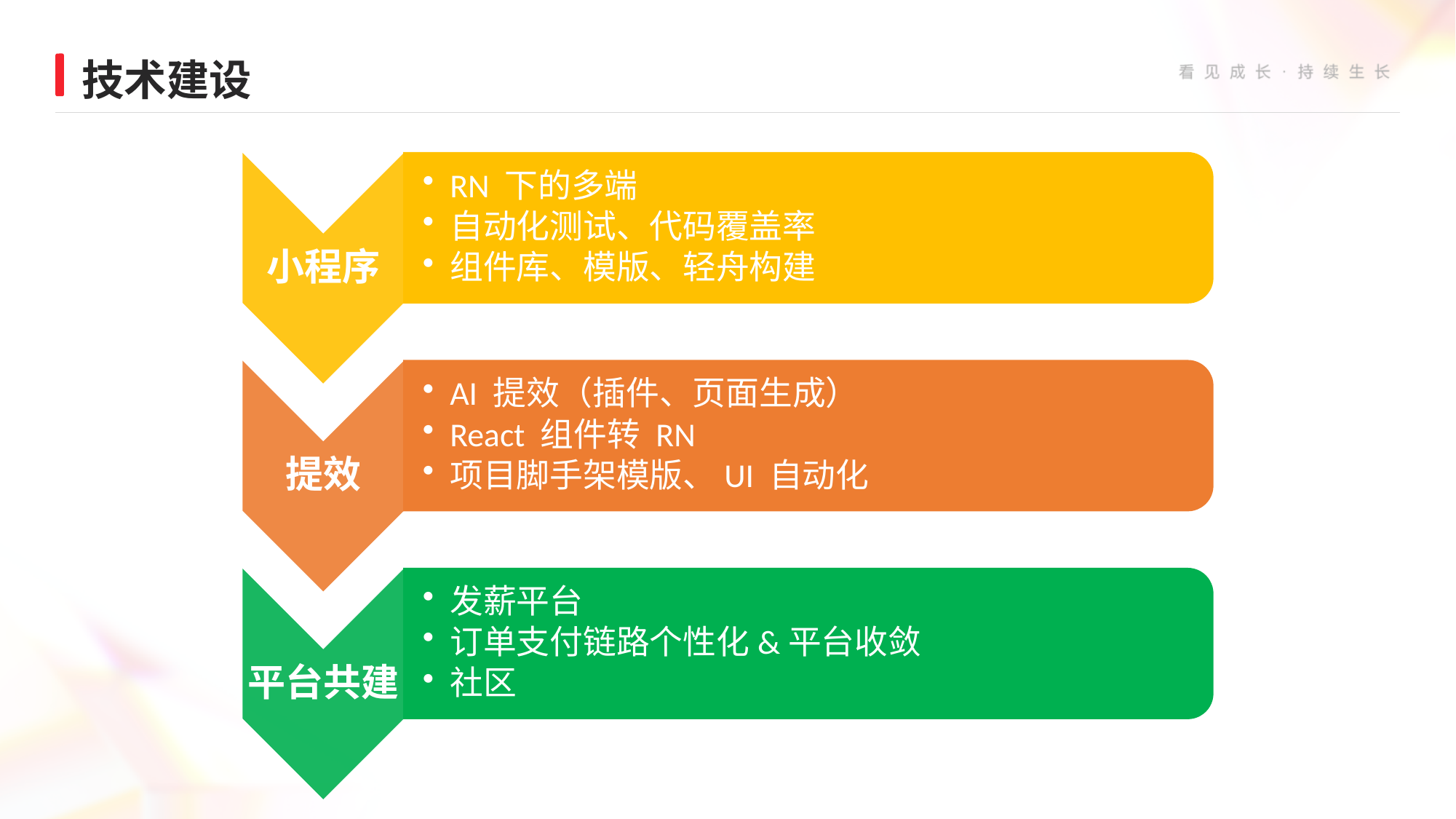

技术建设
小程序
RN 下的多端
自动化测试、代码覆盖率
组件库、模版、轻舟构建
提效
AI 提效（插件、页面生成）
React 组件转 RN
项目脚手架模版、UI 自动化
平台共建
发薪平台
订单支付链路个性化&平台收敛
社区